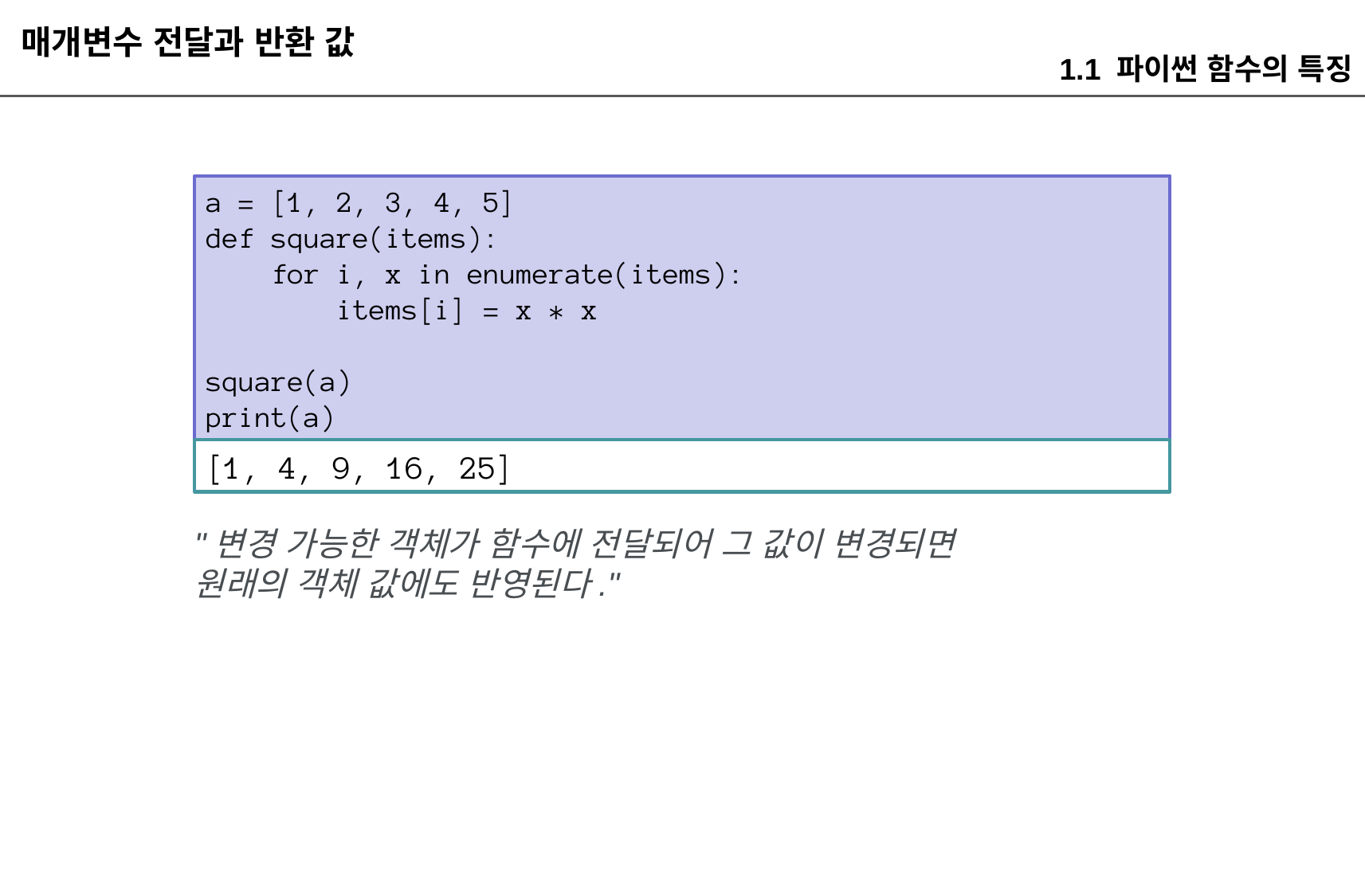

매개변수 전달과 반환 값
1.1 파이썬 함수의 특징
a = [1, 2, 3, 4, 5]
def square(items):
    for i, x in enumerate(items):
        items[i] = x * x

square(a)
print(a)
[1, 4, 9, 16, 25]
"변경 가능한 객체가 함수에 전달되어 그 값이 변경되면 원래의 객체 값에도 반영된다."